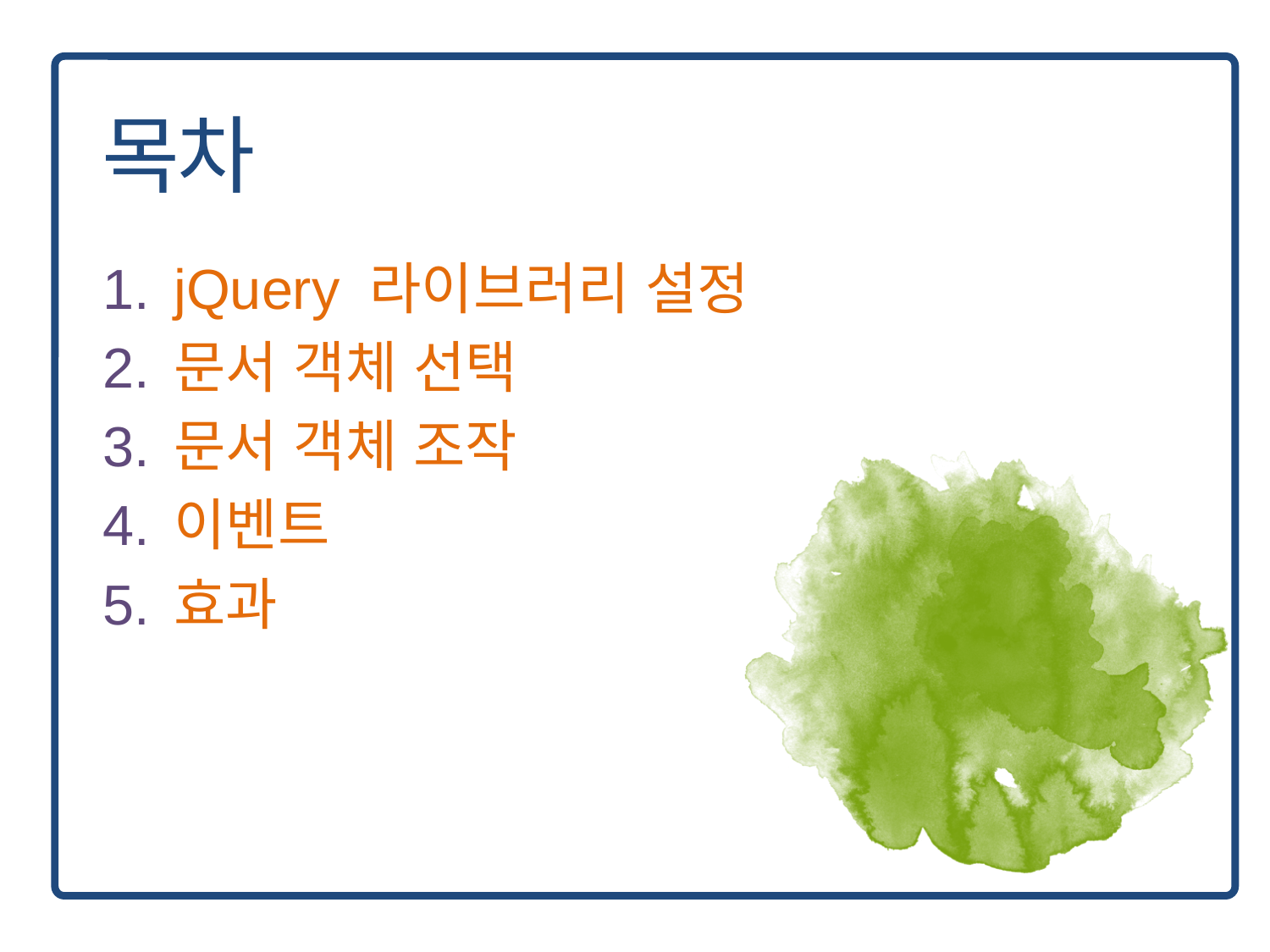

jQuery 라이브러리 설정
문서 객체 선택
문서 객체 조작
이벤트
효과